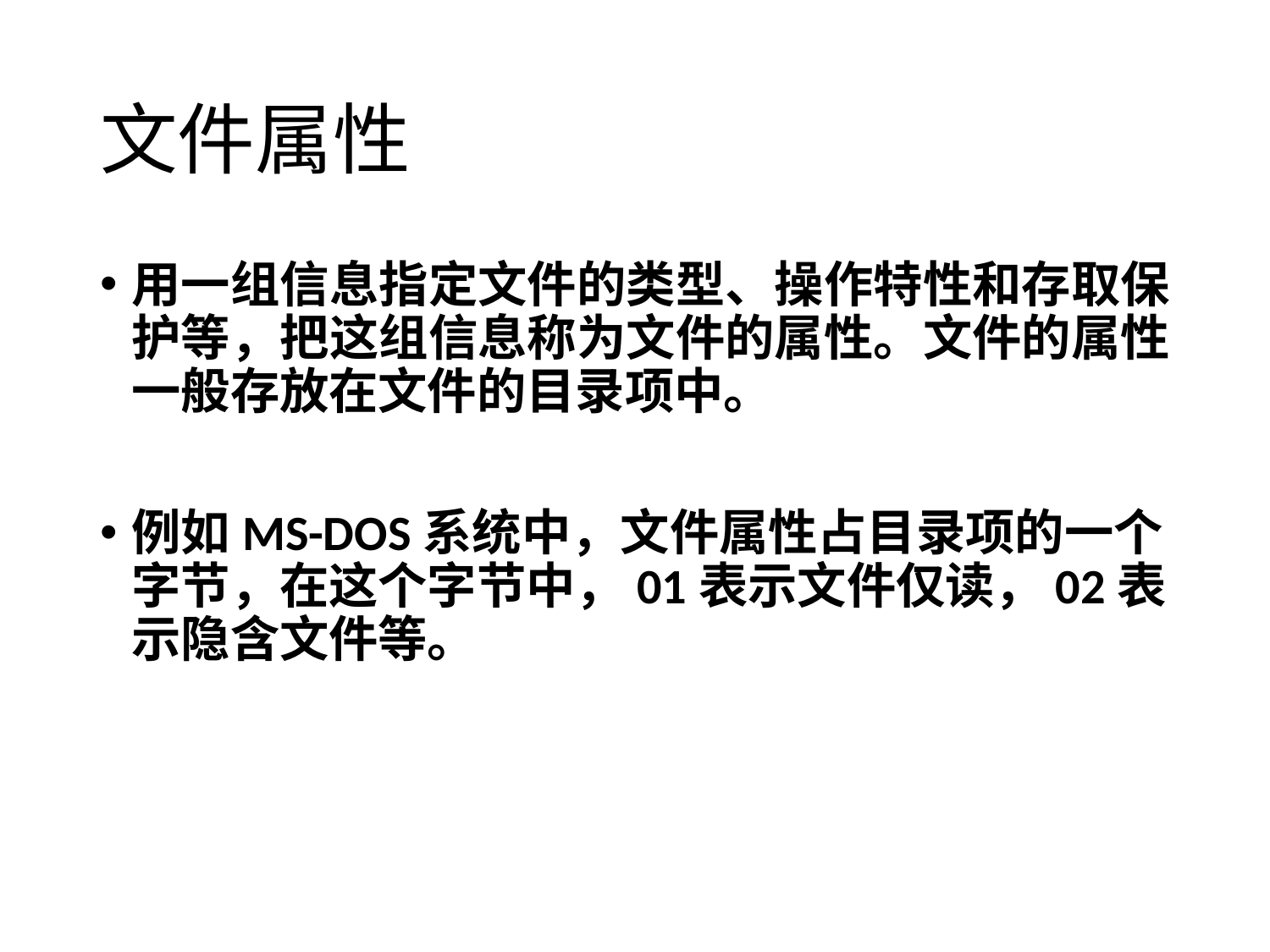

# 文件属性
用一组信息指定文件的类型、操作特性和存取保护等，把这组信息称为文件的属性。文件的属性一般存放在文件的目录项中。

例如MS-DOS系统中，文件属性占目录项的一个字节，在这个字节中，01表示文件仅读，02表示隐含文件等。